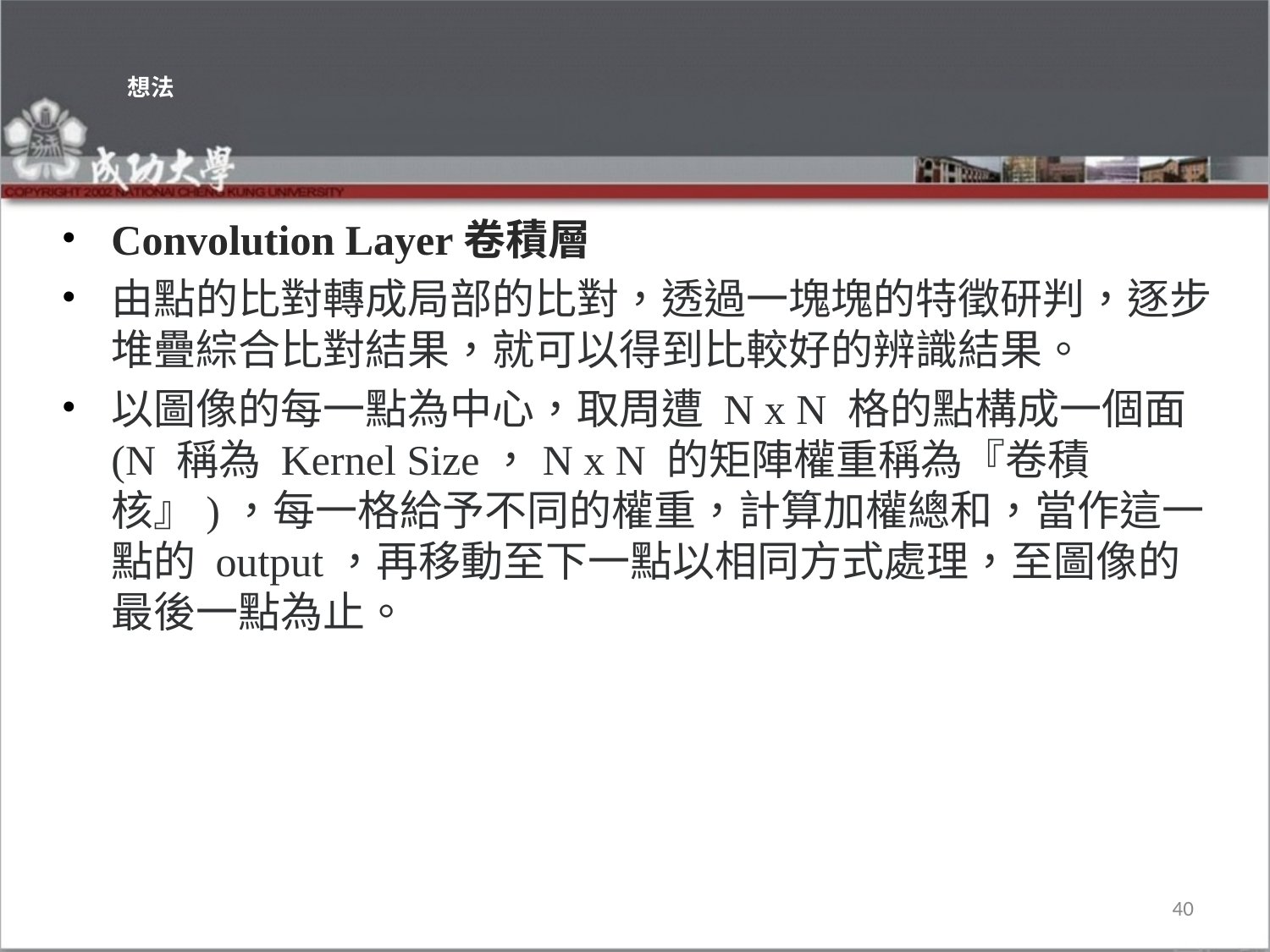

# 想法
Convolution Layer卷積層
由點的比對轉成局部的比對，透過一塊塊的特徵研判，逐步堆疊綜合比對結果，就可以得到比較好的辨識結果。
以圖像的每一點為中心，取周遭 N x N 格的點構成一個面(N 稱為 Kernel Size，N x N 的矩陣權重稱為『卷積核』)，每一格給予不同的權重，計算加權總和，當作這一點的 output，再移動至下一點以相同方式處理，至圖像的最後一點為止。
40